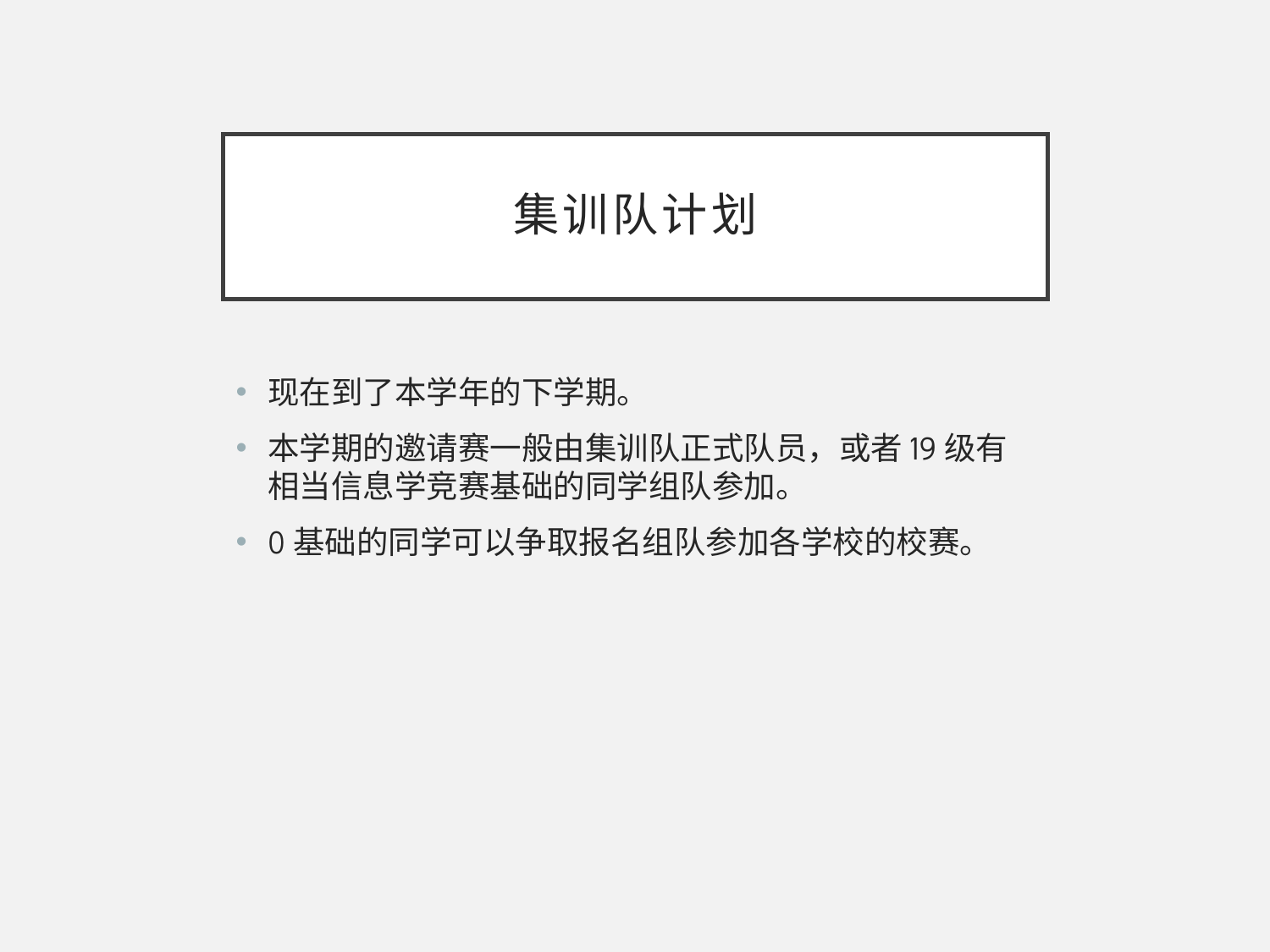

# 集训队计划
现在到了本学年的下学期。
本学期的邀请赛一般由集训队正式队员，或者19级有相当信息学竞赛基础的同学组队参加。
0基础的同学可以争取报名组队参加各学校的校赛。